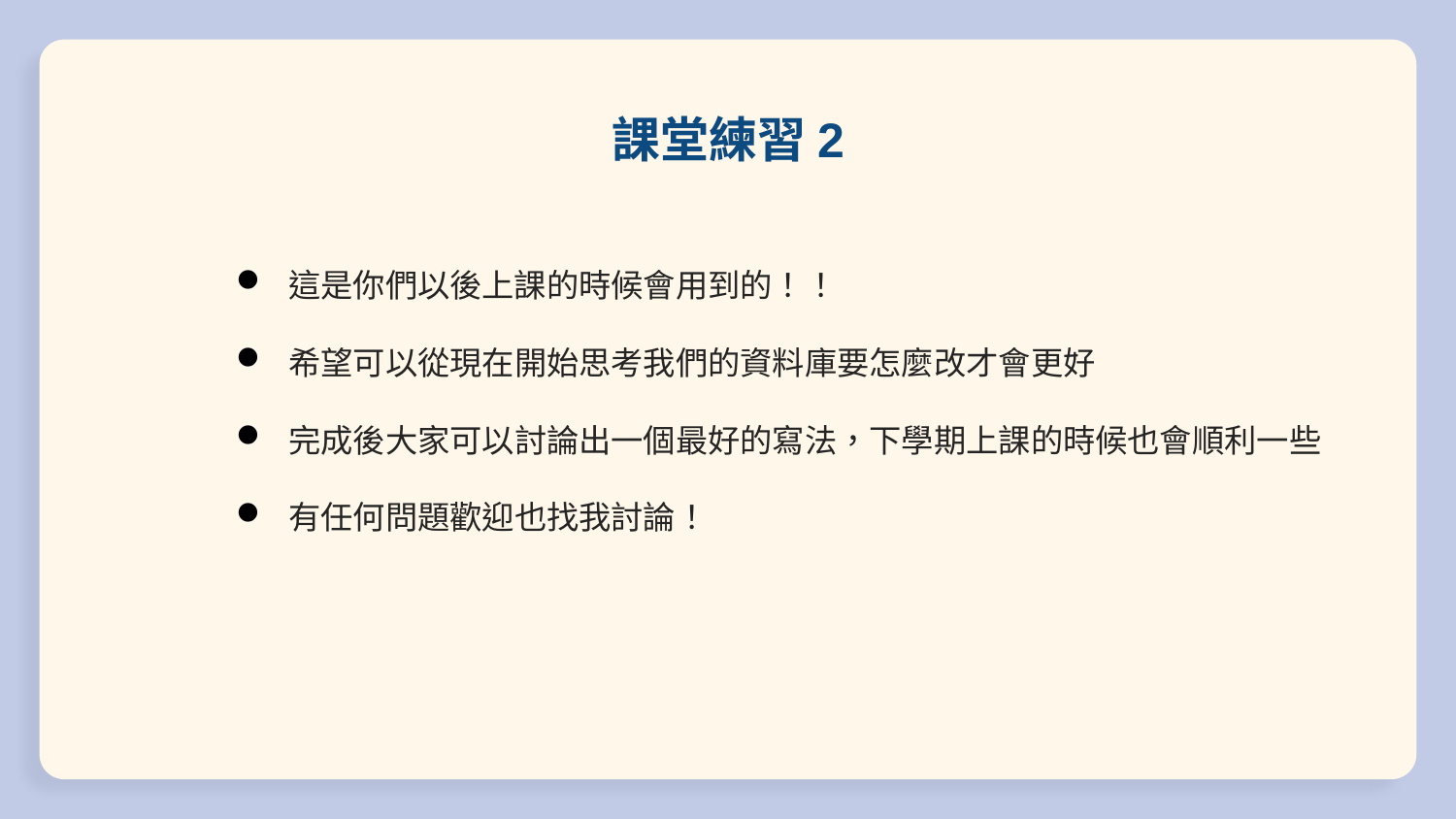

# 課堂練習2
這是你們以後上課的時候會用到的！！
希望可以從現在開始思考我們的資料庫要怎麼改才會更好
完成後大家可以討論出一個最好的寫法，下學期上課的時候也會順利一些
有任何問題歡迎也找我討論！